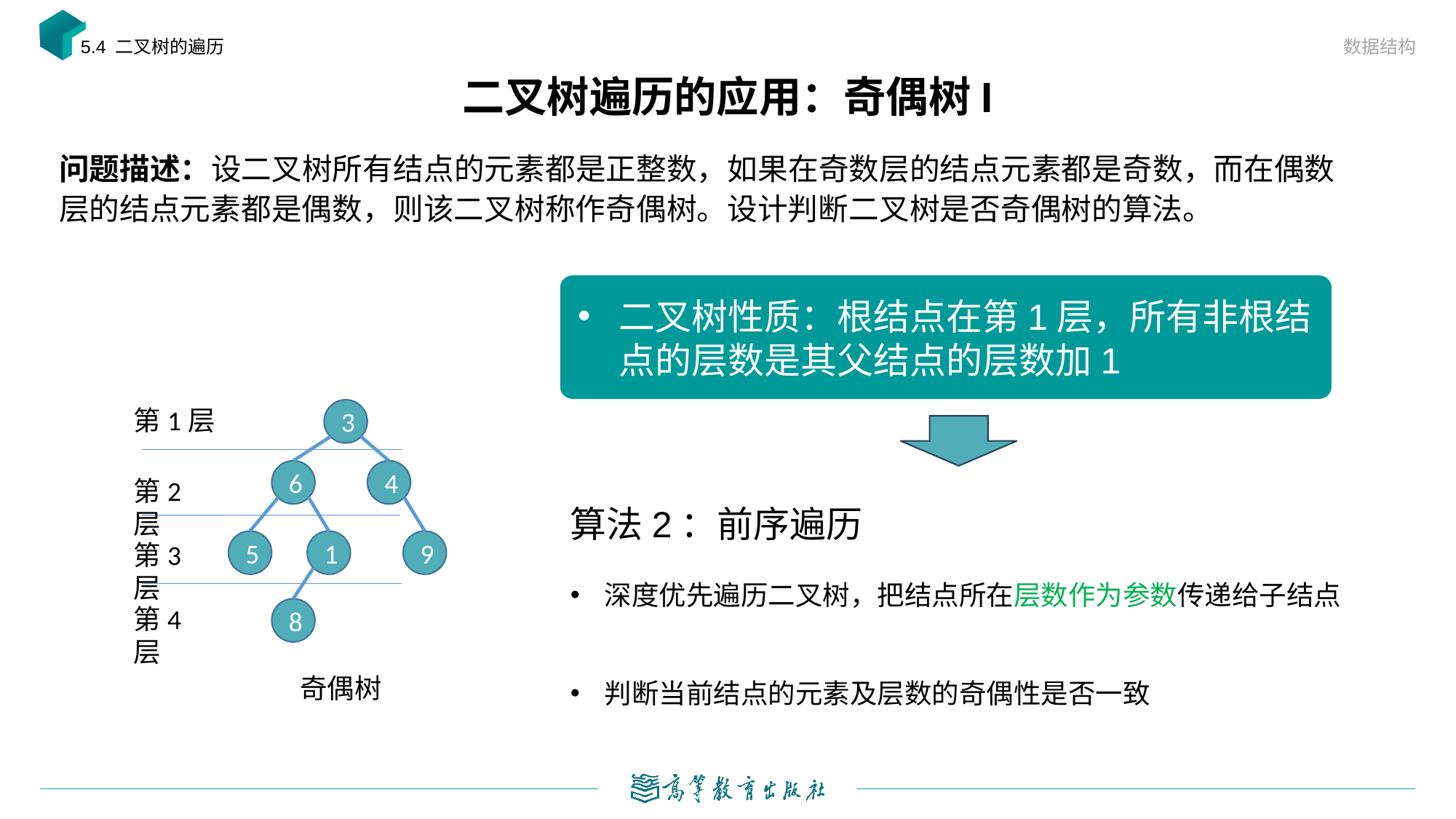

数据结构
5.4 二叉树的遍历
# 二叉树遍历的应用：奇偶树I
问题描述：设二叉树所有结点的元素都是正整数，如果在奇数层的结点元素都是奇数，而在偶数层的结点元素都是偶数，则该二叉树称作奇偶树。设计判断二叉树是否奇偶树的算法。
二叉树性质：根结点在第1层，所有非根结点的层数是其父结点的层数加1
第1层
3

6
4
第2层
算法2：前序遍历

深度优先遍历二叉树，把结点所在层数作为参数传递给子结点

判断当前结点的元素及层数的奇偶性是否一致
5
1
9
第3层
第4层
8
奇偶树